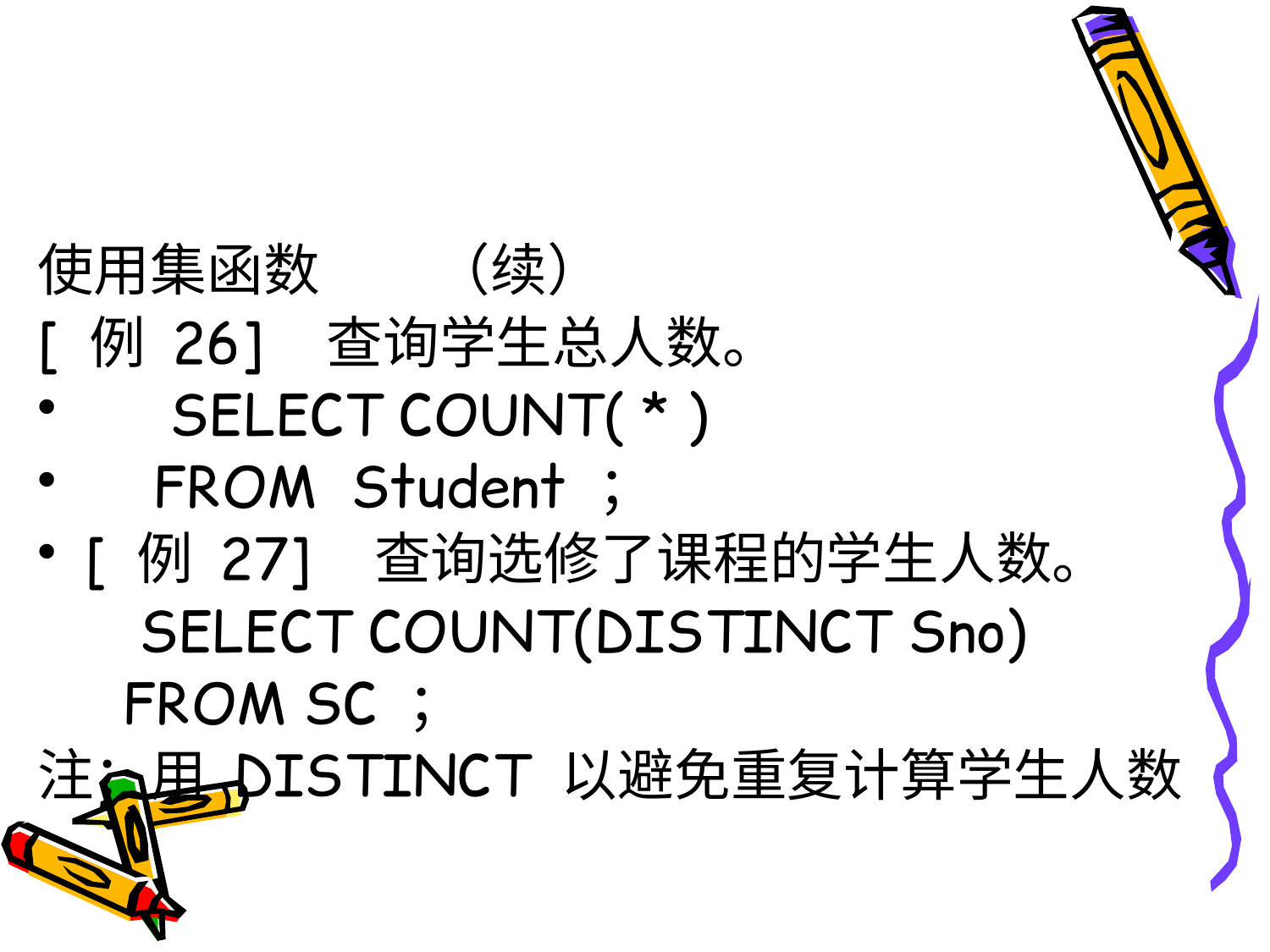

#
使用集函数         （续）
[ 例 26]   查询学生总人数。
     SELECT COUNT( * )
    FROM  Student ；
[ 例 27]   查询选修了课程的学生人数。
      SELECT COUNT(DISTINCT Sno)
     FROM SC ；
注：用 DISTINCT 以避免重复计算学生人数